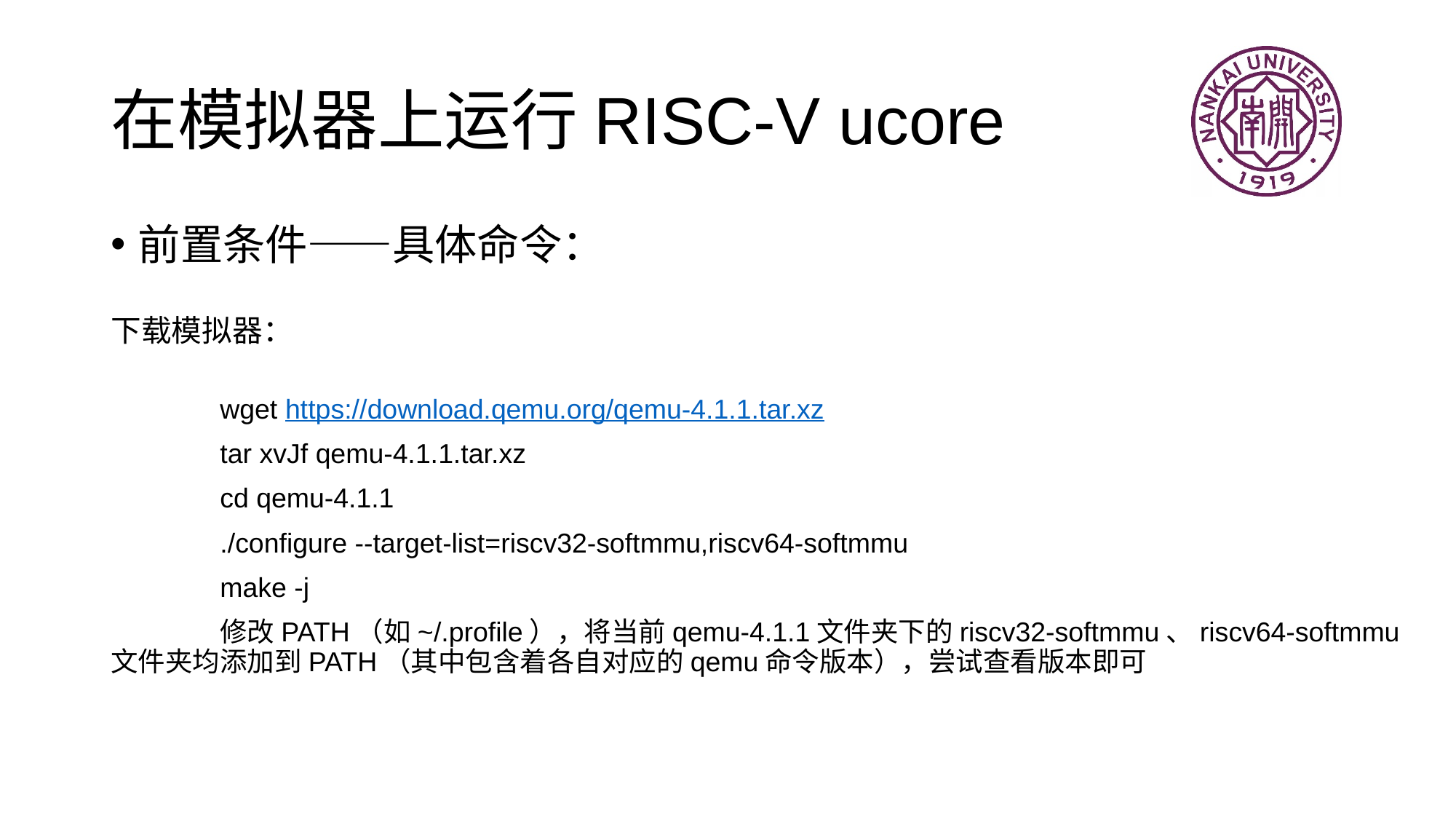

# 在模拟器上运行RISC-V ucore
前置条件——具体命令：

下载模拟器：

	wget https://download.qemu.org/qemu-4.1.1.tar.xz
	tar xvJf qemu-4.1.1.tar.xz
	cd qemu-4.1.1
	./configure --target-list=riscv32-softmmu,riscv64-softmmu
	make -j
	修改PATH（如~/.profile），将当前qemu-4.1.1文件夹下的riscv32-softmmu、riscv64-softmmu文件夹均添加到PATH（其中包含着各自对应的qemu命令版本），尝试查看版本即可